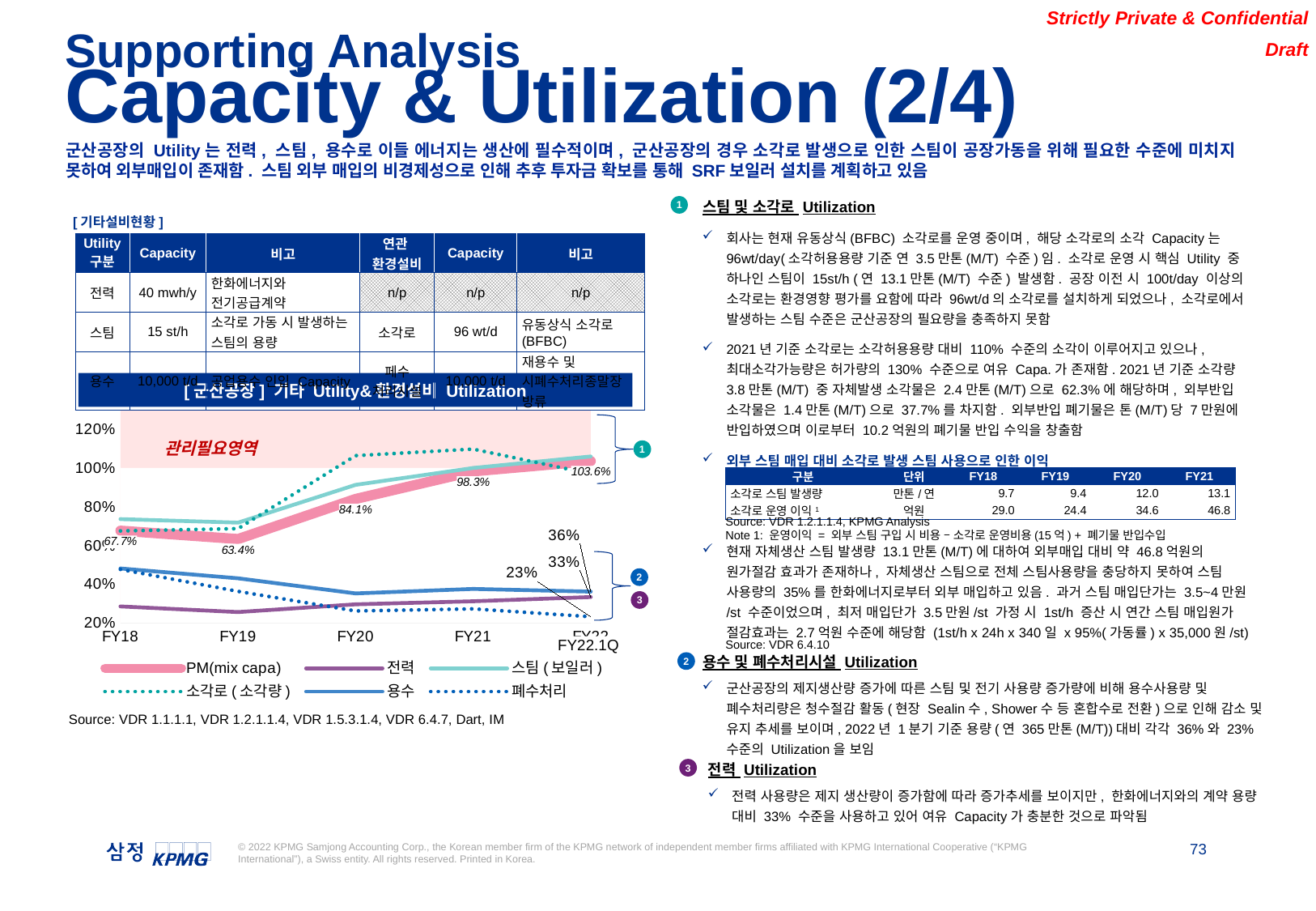

Supporting Analysis
Capacity & Utilization (2/4)
군산공장의 Utility는 전력, 스팀, 용수로 이들 에너지는 생산에 필수적이며, 군산공장의 경우 소각로 발생으로 인한 스팀이 공장가동을 위해 필요한 수준에 미치지 못하여 외부매입이 존재함. 스팀 외부 매입의 비경제성으로 인해 추후 투자금 확보를 통해 SRF보일러 설치를 계획하고 있음
스팀 및 소각로 Utilization
회사는 현재 유동상식(BFBC) 소각로를 운영 중이며, 해당 소각로의 소각 Capacity는 96wt/day(소각허용용량 기준 연 3.5만톤(M/T) 수준)임. 소각로 운영 시 핵심 Utility 중 하나인 스팀이 15st/h (연 13.1만톤(M/T) 수준) 발생함. 공장 이전 시 100t/day 이상의 소각로는 환경영향 평가를 요함에 따라 96wt/d의 소각로를 설치하게 되었으나, 소각로에서 발생하는 스팀 수준은 군산공장의 필요량을 충족하지 못함
2021년 기준 소각로는 소각허용용량 대비 110% 수준의 소각이 이루어지고 있으나, 최대소각가능량은 허가량의 130% 수준으로 여유 Capa.가 존재함. 2021년 기준 소각량 3.8만톤(M/T) 중 자체발생 소각물은 2.4만톤(M/T)으로 62.3%에 해당하며, 외부반입 소각물은 1.4만톤(M/T)으로 37.7%를 차지함. 외부반입 폐기물은 톤(M/T)당 7만원에 반입하였으며 이로부터 10.2억원의 폐기물 반입 수익을 창출함
외부 스팀 매입 대비 소각로 발생 스팀 사용으로 인한 이익

현재 자체생산 스팀 발생량 13.1만톤(M/T)에 대하여 외부매입 대비 약 46.8억원의 원가절감 효과가 존재하나, 자체생산 스팀으로 전체 스팀사용량을 충당하지 못하여 스팀 사용량의 35%를 한화에너지로부터 외부 매입하고 있음. 과거 스팀 매입단가는 3.5~4만원/st 수준이었으며, 최저 매입단가 3.5만원/st 가정 시 1st/h 증산 시 연간 스팀 매입원가 절감효과는 2.7억원 수준에 해당함 (1st/h x 24h x 340일 x 95%(가동률) x 35,000원/st)
1
[기타설비현황]
| Utility 구분 | Capacity | 비고 | 연관 환경설비 | Capacity | 비고 |
| --- | --- | --- | --- | --- | --- |
| 전력 | 40 mwh/y | 한화에너지와 전기공급계약 | n/p | n/p | n/p |
| 스팀 | 15 st/h | 소각로 가동 시 발생하는 스팀의 용량 | 소각로 | 96 wt/d | 유동상식 소각로(BFBC) |
| 용수 | 10,000 t/d | 공업용수 인입 Capacity | 페수 처리시설 | 10,000 t/d | 재용수 및 시폐수처리종말장 방류 |

[군산공장] 기타 Utility&환경설비 Utilization

### Chart

| Category |  | PM(mix capa) | 전력 | 스팀(보일러) | 소각로(소각량) | 용수 | 폐수처리 |
|---|---|---|---|---|---|---|---|
| 18 | 1.0 | 0.6771266666666667 | 0.28638747716894974 | 0.7368843226788433 | 0.6760034246575343 | 0.4821213698630137 | 0.4772386301369863 |
| 19 | 1.0 | 0.63404 | 0.2573073287671233 | 0.71867199391172 | 0.6876398401826485 | 0.4313164383561644 | 0.36397205479452055 |
| 20 | 1.0 | 0.8405866666666667 | 0.29722799086757984 | 0.9134115057680632 | 1.0639443875227688 | 0.35335737704918035 | 0.26299180327868854 |
| 21 | 1.0 | 0.9829 | 0.3130469178082192 | 1.0004299847793 | 1.0977511415525114 | 0.3766284931506849 | 0.2739213698630137 |
| 22 | 1.0 | 1.035924074074074 | 0.3348127893518519 | 1.0598148148148148 | 0.9699074074074074 | 0.3627811111111111 | 0.23336888888888888 |
관리필요영역
1
| 구분 | 단위 | FY18 | FY19 | FY20 | FY21 |
| --- | --- | --- | --- | --- | --- |
| 소각로 스팀 발생량 | 만톤/연 | 9.7 | 9.4 | 12.0 | 13.1 |
| 소각로 운영 이익1 | 억원 | 29.0 | 24.4 | 34.6 | 46.8 |
Source: VDR 1.2.1.1.4, KPMG Analysis
Note 1: 운영이익 = 외부 스팀 구입 시 비용 – 소각로 운영비용(15억) + 폐기물 반입수입

2
3
용수 및 폐수처리시설 Utilization
군산공장의 제지생산량 증가에 따른 스팀 및 전기 사용량 증가량에 비해 용수사용량 및 폐수처리량은 청수절감 활동(현장 Sealin수, Shower수 등 혼합수로 전환)으로 인해 감소 및 유지 추세를 보이며, 2022년 1분기 기준 용량(연 365만톤(M/T))대비 각각 36%와 23% 수준의 Utilization을 보임

FY22.1Q
Source: VDR 6.4.10
2
Source: VDR 1.1.1.1, VDR 1.2.1.1.4, VDR 1.5.3.1.4, VDR 6.4.7, Dart, IM
전력 Utilization
전력 사용량은 제지 생산량이 증가함에 따라 증가추세를 보이지만, 한화에너지와의 계약 용량 대비 33% 수준을 사용하고 있어 여유 Capacity가 충분한 것으로 파악됨

3